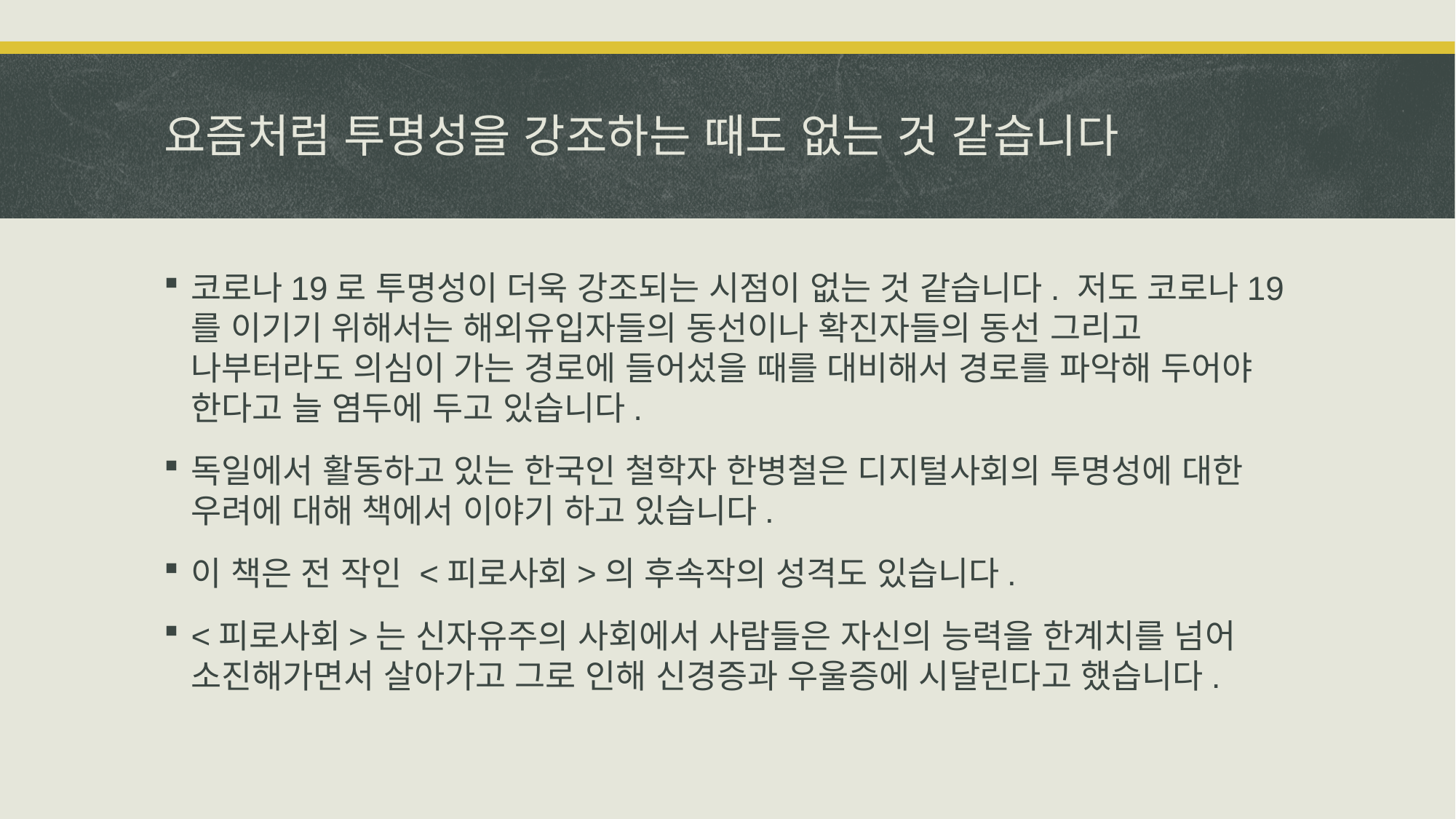

# 요즘처럼 투명성을 강조하는 때도 없는 것 같습니다
코로나19로 투명성이 더욱 강조되는 시점이 없는 것 같습니다. 저도 코로나19를 이기기 위해서는 해외유입자들의 동선이나 확진자들의 동선 그리고 나부터라도 의심이 가는 경로에 들어섰을 때를 대비해서 경로를 파악해 두어야 한다고 늘 염두에 두고 있습니다.
독일에서 활동하고 있는 한국인 철학자 한병철은 디지털사회의 투명성에 대한 우려에 대해 책에서 이야기 하고 있습니다.
이 책은 전 작인 <피로사회>의 후속작의 성격도 있습니다.
<피로사회>는 신자유주의 사회에서 사람들은 자신의 능력을 한계치를 넘어 소진해가면서 살아가고 그로 인해 신경증과 우울증에 시달린다고 했습니다.